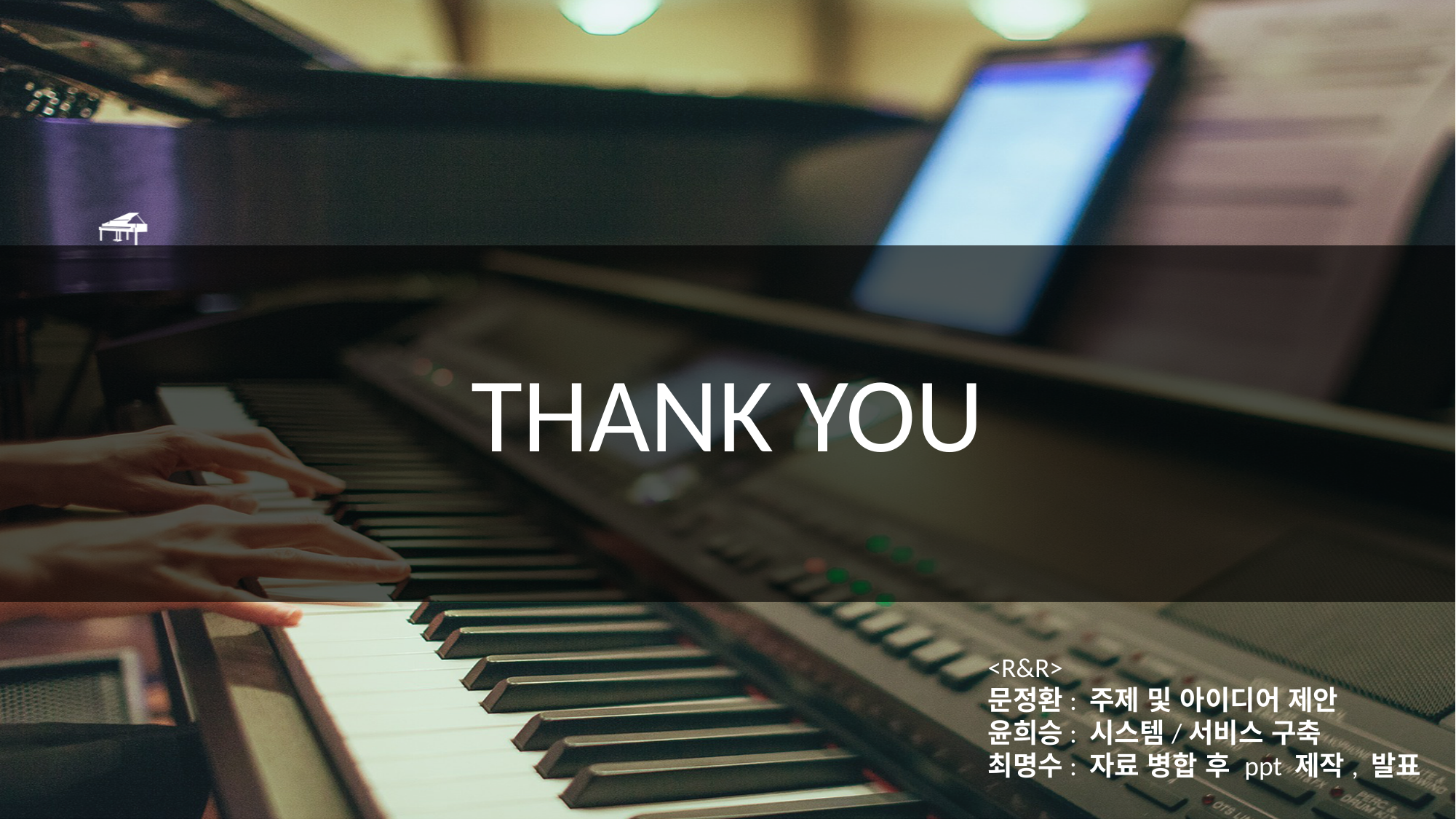

# THANK YOU
<R&R>
문정환: 주제 및 아이디어 제안
윤희승: 시스템/서비스 구축
최명수: 자료 병합 후 ppt 제작, 발표